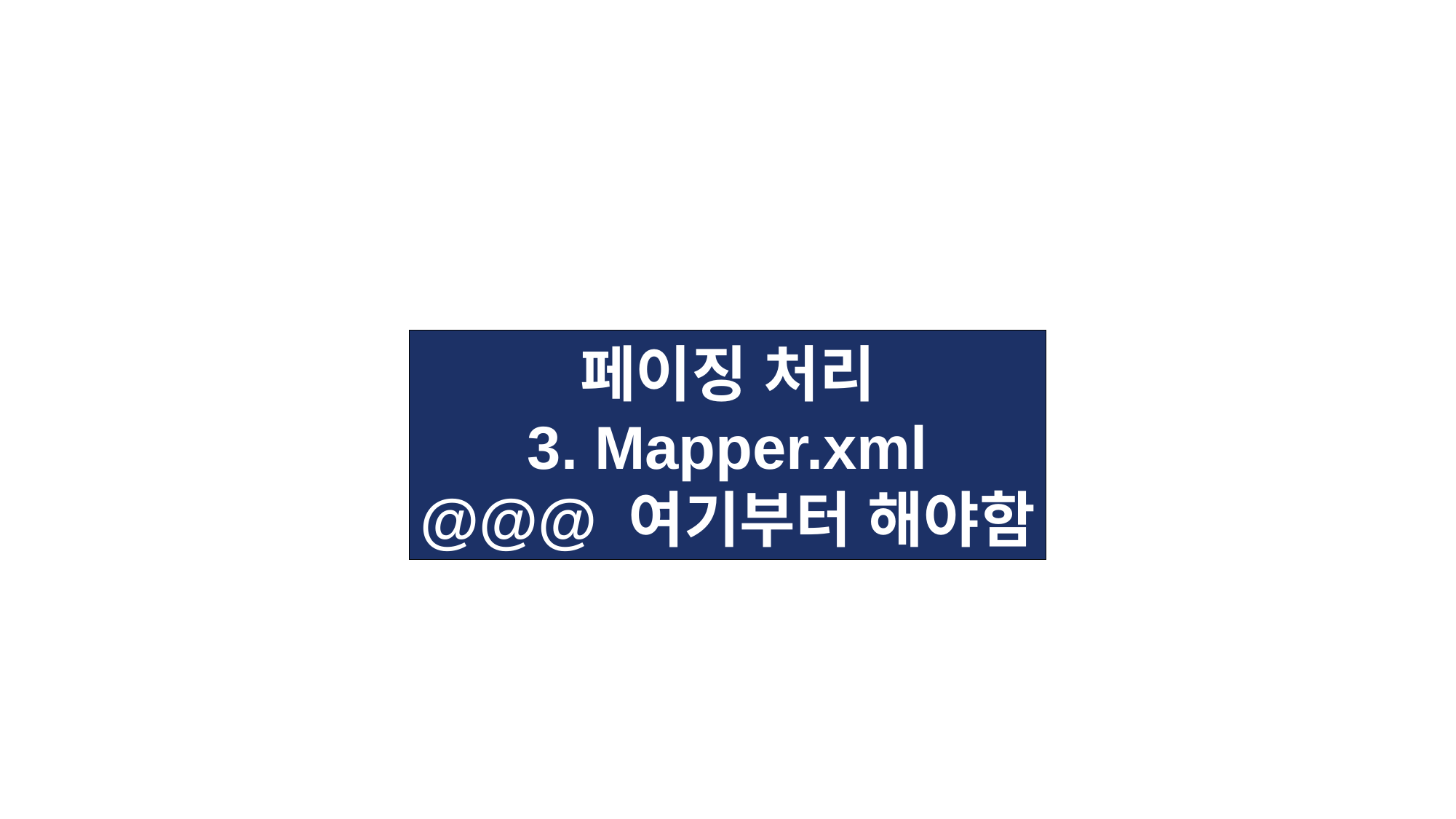

페이징 처리
3. Mapper.xml
@@@ 여기부터 해야함